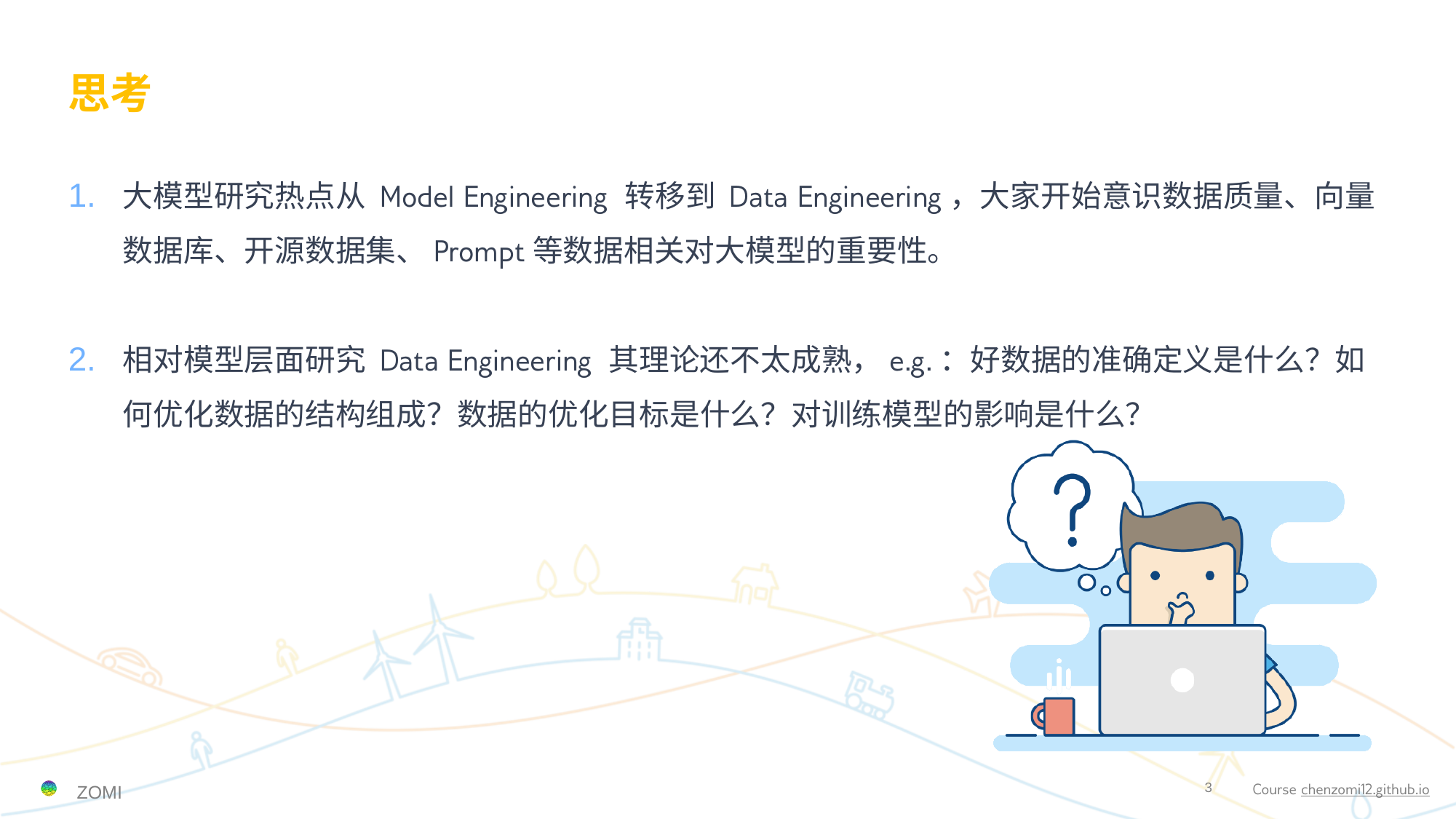

# 思考
大模型研究热点从 Model Engineering 转移到 Data Engineering，大家开始意识数据质量、向量数据库、开源数据集、Prompt等数据相关对大模型的重要性。

相对模型层面研究 Data Engineering 其理论还不太成熟，e.g.：好数据的准确定义是什么？如何优化数据的结构组成？数据的优化目标是什么？对训练模型的影响是什么？